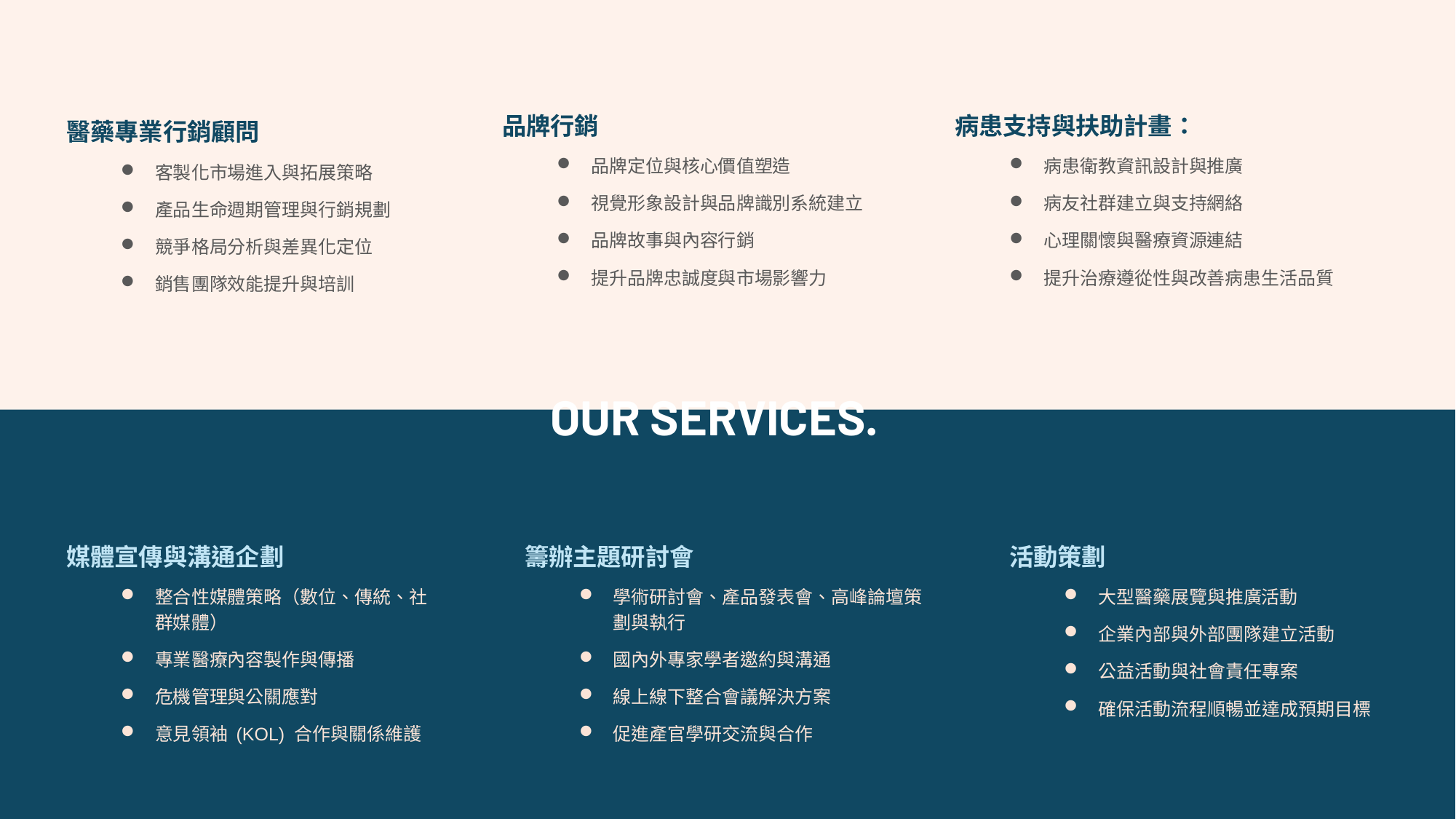

品牌行銷
品牌定位與核心價值塑造
視覺形象設計與品牌識別系統建立
品牌故事與內容行銷
提升品牌忠誠度與市場影響力
病患支持與扶助計畫：
病患衛教資訊設計與推廣
病友社群建立與支持網絡
心理關懷與醫療資源連結
提升治療遵從性與改善病患生活品質
醫藥專業行銷顧問
客製化市場進入與拓展策略
產品生命週期管理與行銷規劃
競爭格局分析與差異化定位
銷售團隊效能提升與培訓
OUR SERVICES.

籌辦主題研討會
學術研討會、產品發表會、高峰論壇策劃與執行
國內外專家學者邀約與溝通
線上線下整合會議解決方案
促進產官學研交流與合作
活動策劃
大型醫藥展覽與推廣活動
企業內部與外部團隊建立活動
公益活動與社會責任專案
確保活動流程順暢並達成預期目標
媒體宣傳與溝通企劃
整合性媒體策略（數位、傳統、社群媒體）
專業醫療內容製作與傳播
危機管理與公關應對
意見領袖 (KOL) 合作與關係維護